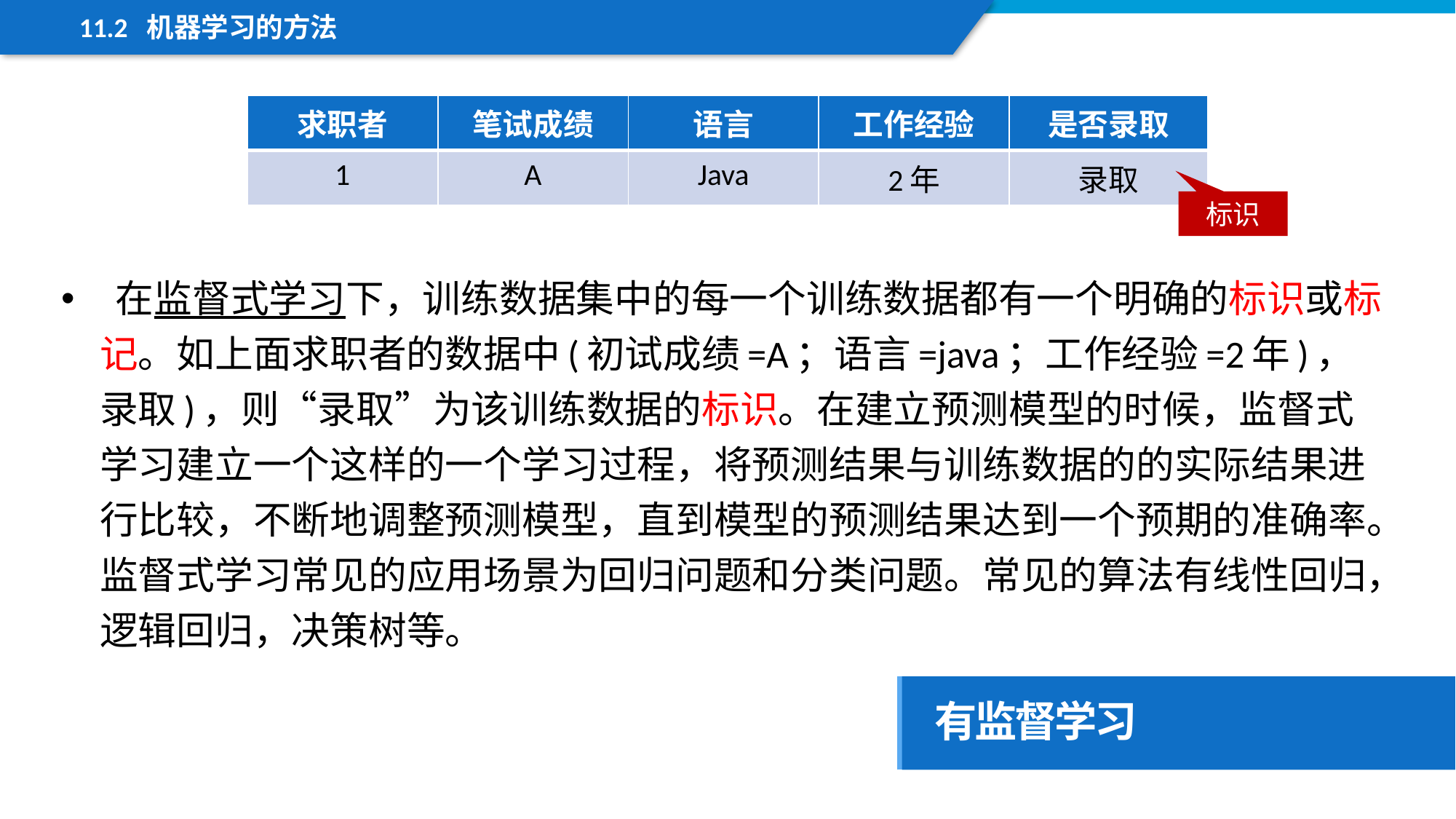

11.2  机器学习的方法
| 求职者 | 笔试成绩 | 语言 | 工作经验 | 是否录取 |
| --- | --- | --- | --- | --- |
| 1 | A | Java | 2年 | 录取 |
标识
 在监督式学习下，训练数据集中的每一个训练数据都有一个明确的标识或标记。如上面求职者的数据中(初试成绩=A；语言=java；工作经验=2年)，录取)，则“录取”为该训练数据的标识。在建立预测模型的时候，监督式学习建立一个这样的一个学习过程，将预测结果与训练数据的的实际结果进行比较，不断地调整预测模型，直到模型的预测结果达到一个预期的准确率。监督式学习常见的应用场景为回归问题和分类问题。常见的算法有线性回归，逻辑回归，决策树等。
有监督学习